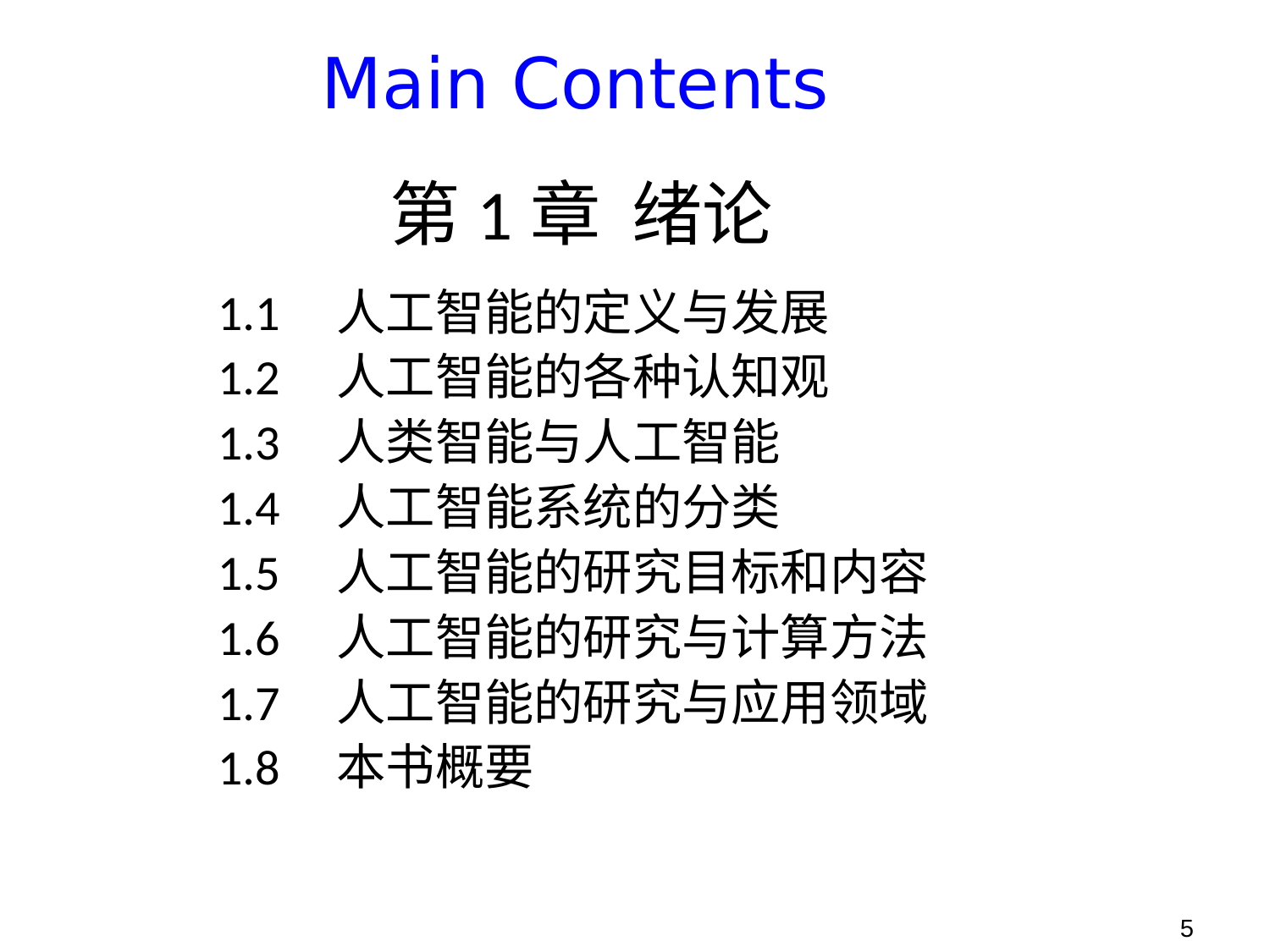

# Main Contents
第1章  绪论
1.1    人工智能的定义与发展
1.2    人工智能的各种认知观
1.3    人类智能与人工智能
1.4    人工智能系统的分类
1.5    人工智能的研究目标和内容
1.6    人工智能的研究与计算方法
1.7    人工智能的研究与应用领域
1.8    本书概要
5